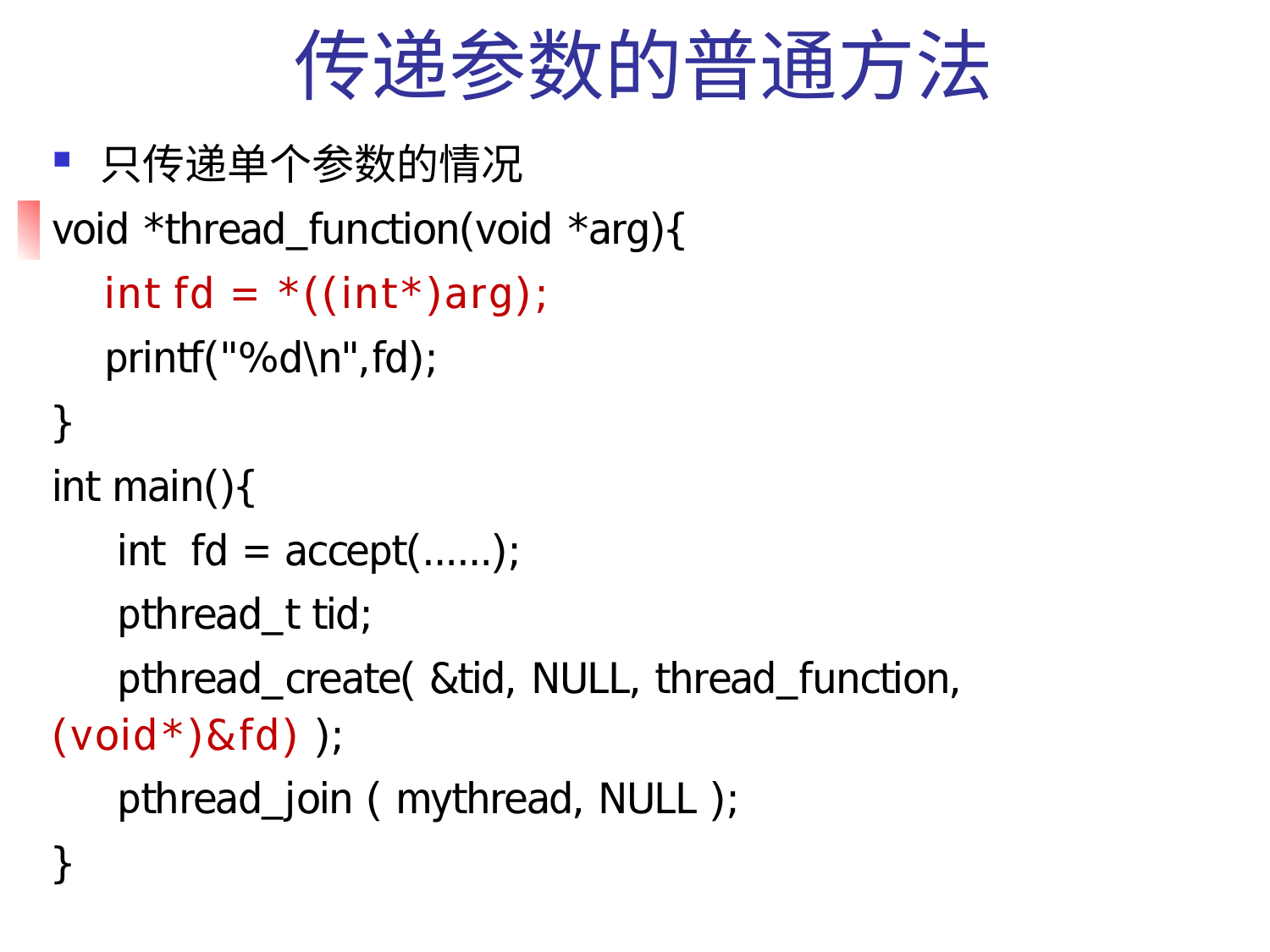

# 传递参数的普通方法
只传递单个参数的情况
void *thread_function(void *arg){
    int fd = *((int*)arg);
    printf("%d\n",fd);
}
int main(){
     int  fd = accept(……);
     pthread_t tid;
     pthread_create( &tid, NULL, thread_function,(void*)&fd) );
     pthread_join ( mythread, NULL );
}